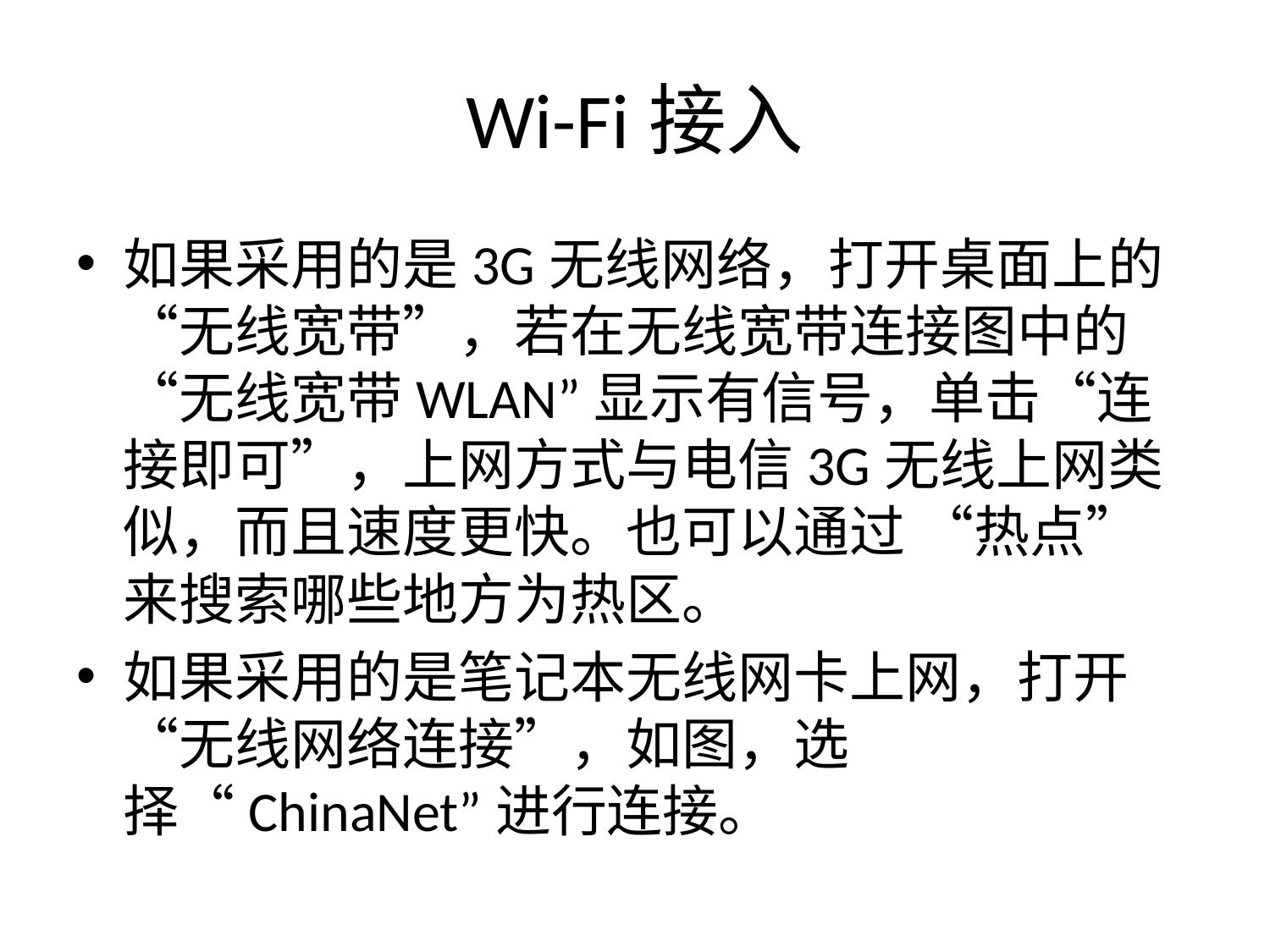

# Wi-Fi接入
如果采用的是3G无线网络，打开桌面上的“无线宽带”，若在无线宽带连接图中的“无线宽带WLAN”显示有信号，单击“连接即可”，上网方式与电信3G无线上网类似，而且速度更快。也可以通过 “热点”来搜索哪些地方为热区。
如果采用的是笔记本无线网卡上网，打开“无线网络连接”，如图，选择“ChinaNet”进行连接。